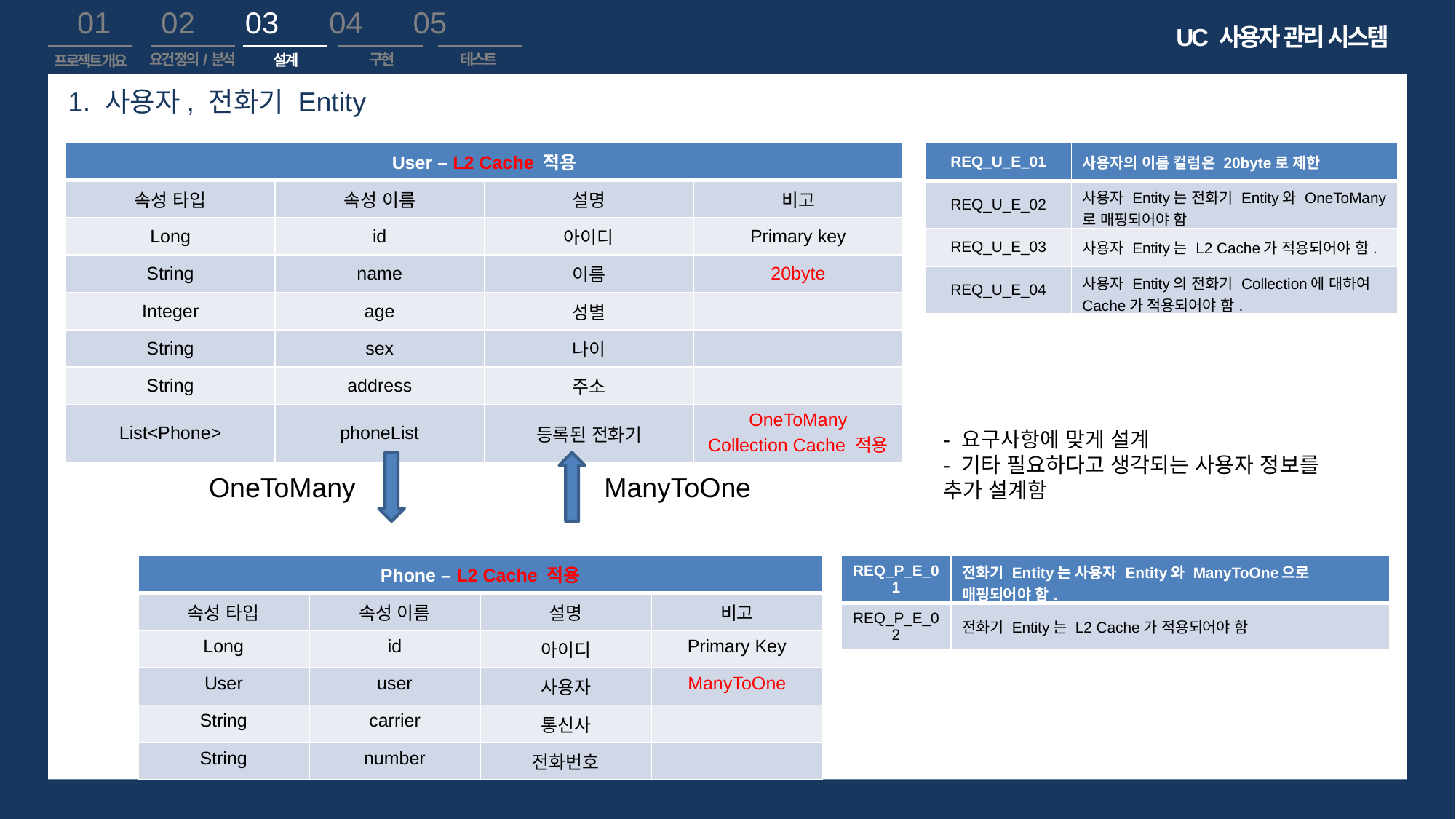

01      02      03      04      05
UC 사용자 관리 시스템
요건 정의/분석
구현
테스트
설계
프로젝트 개요

1. 사용자, 전화기 Entity
| User – L2 Cache 적용 |  |  |  |
| --- | --- | --- | --- |
| 속성 타입 | 속성 이름 | 설명 | 비고 |
| Long | id | 아이디 | Primary key |
| String | name | 이름 | 20byte |
| Integer | age | 성별 |  |
| String | sex | 나이 |  |
| String | address | 주소 |  |
| List<Phone> | phoneList | 등록된 전화기 | OneToMany Collection Cache 적용 |
| REQ\_U\_E\_01 | 사용자의 이름 컬럼은 20byte로 제한 |
| --- | --- |
| REQ\_U\_E\_02 | 사용자 Entity는 전화기 Entity와 OneToMany로 매핑되어야 함 |
| REQ\_U\_E\_03 | 사용자 Entity는 L2 Cache가 적용되어야 함. |
| REQ\_U\_E\_04 | 사용자 Entity의 전화기 Collection에 대하여 Cache가 적용되어야 함. |
- 요구사항에 맞게 설계
- 기타 필요하다고 생각되는 사용자 정보를 추가 설계함

OneToMany
ManyToOne
| Phone – L2 Cache 적용 |  |  |  |
| --- | --- | --- | --- |
| 속성 타입 | 속성 이름 | 설명 | 비고 |
| Long | id | 아이디 | Primary Key |
| User | user | 사용자 | ManyToOne |
| String | carrier | 통신사 |  |
| String | number | 전화번호 |  |
| REQ\_P\_E\_01 | 전화기 Entity는 사용자 Entity와 ManyToOne으로 매핑되어야 함. |
| --- | --- |
| REQ\_P\_E\_02 | 전화기 Entity는 L2 Cache가 적용되어야 함 |